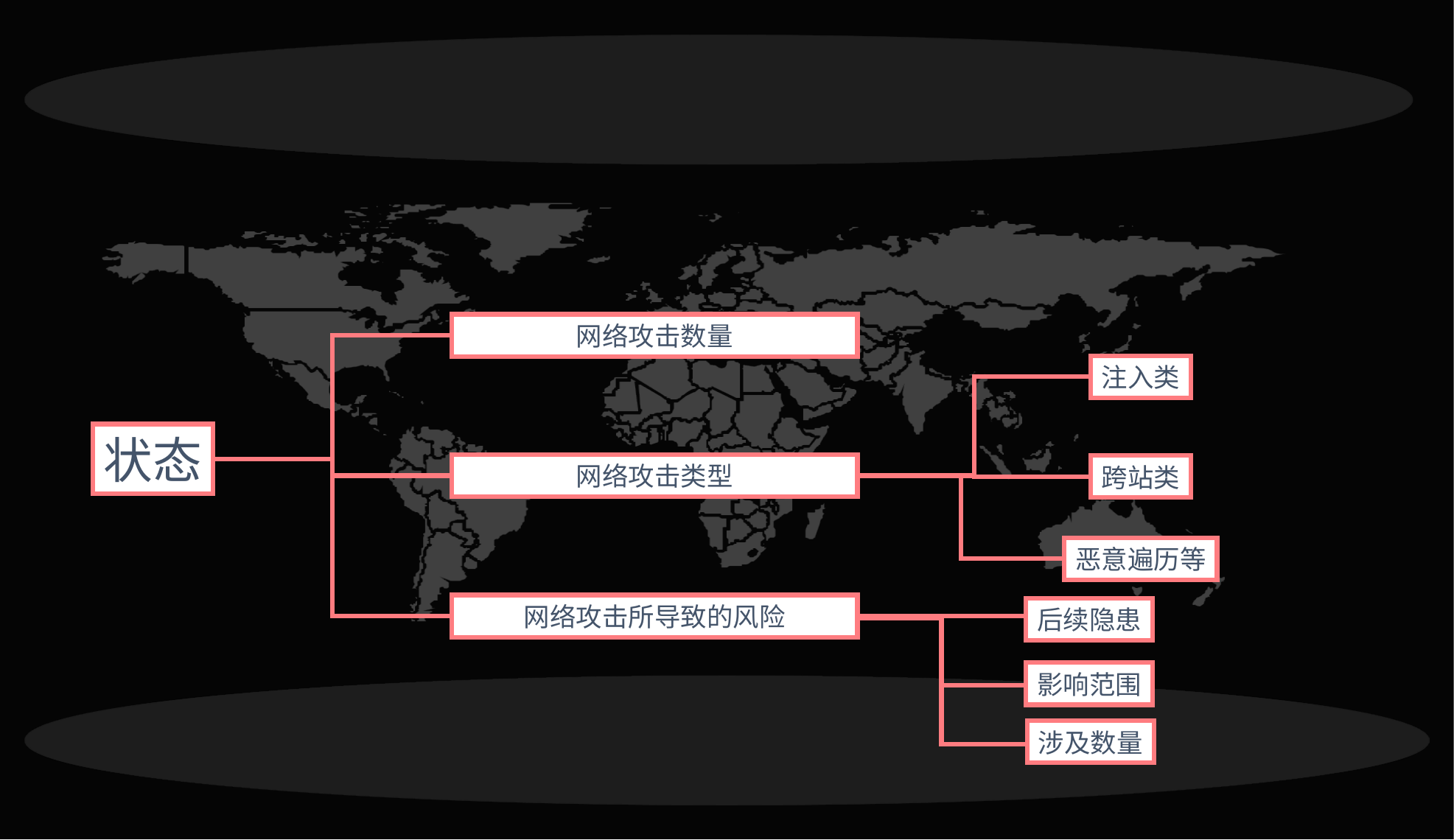

网络攻击数量
注入类
状态
网络攻击类型
跨站类
恶意遍历等
网络攻击所导致的风险
后续隐患
影响范围
涉及数量